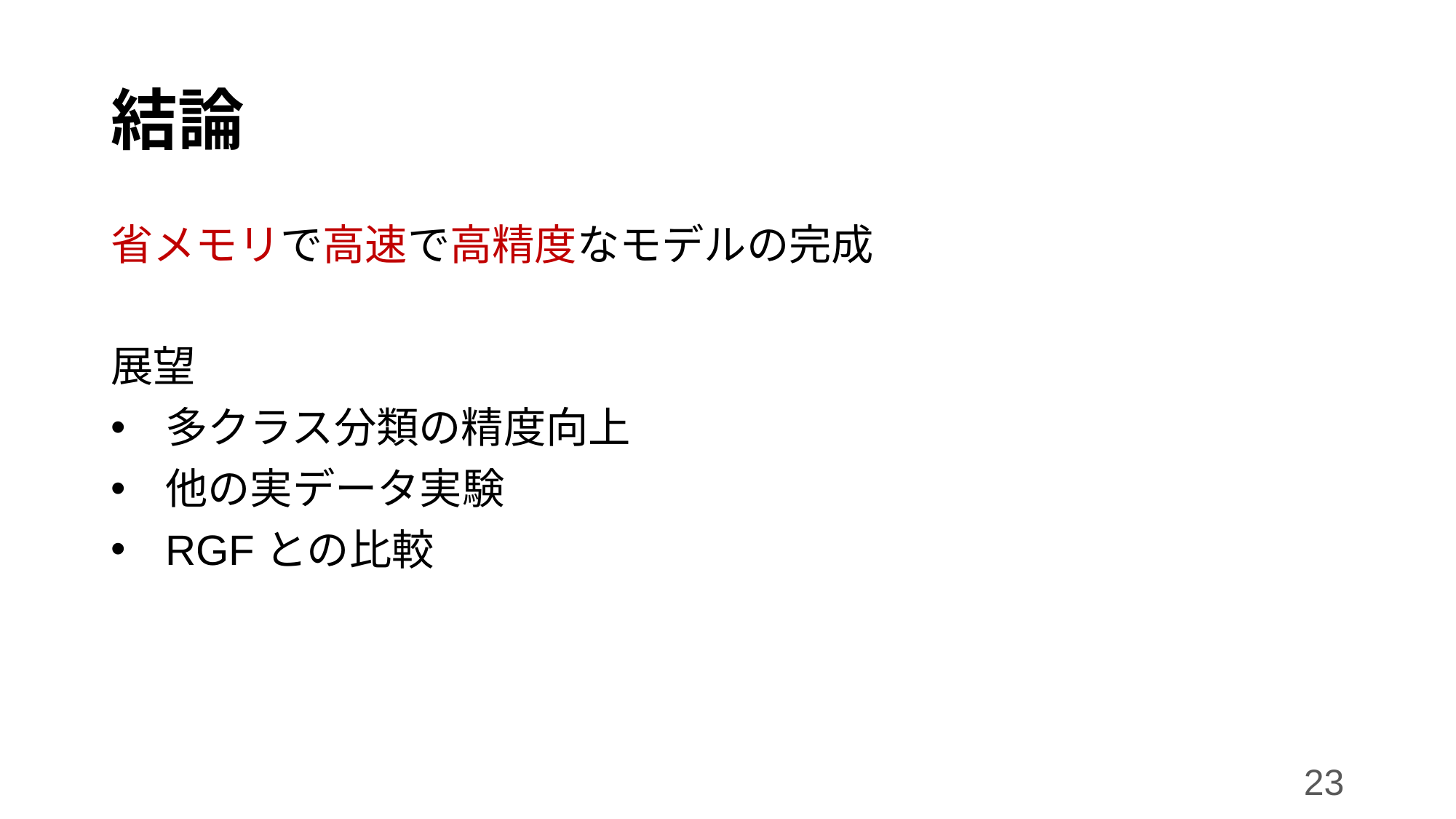

# 結論
省メモリで高速で高精度なモデルの完成

展望
多クラス分類の精度向上
他の実データ実験
RGFとの比較

23